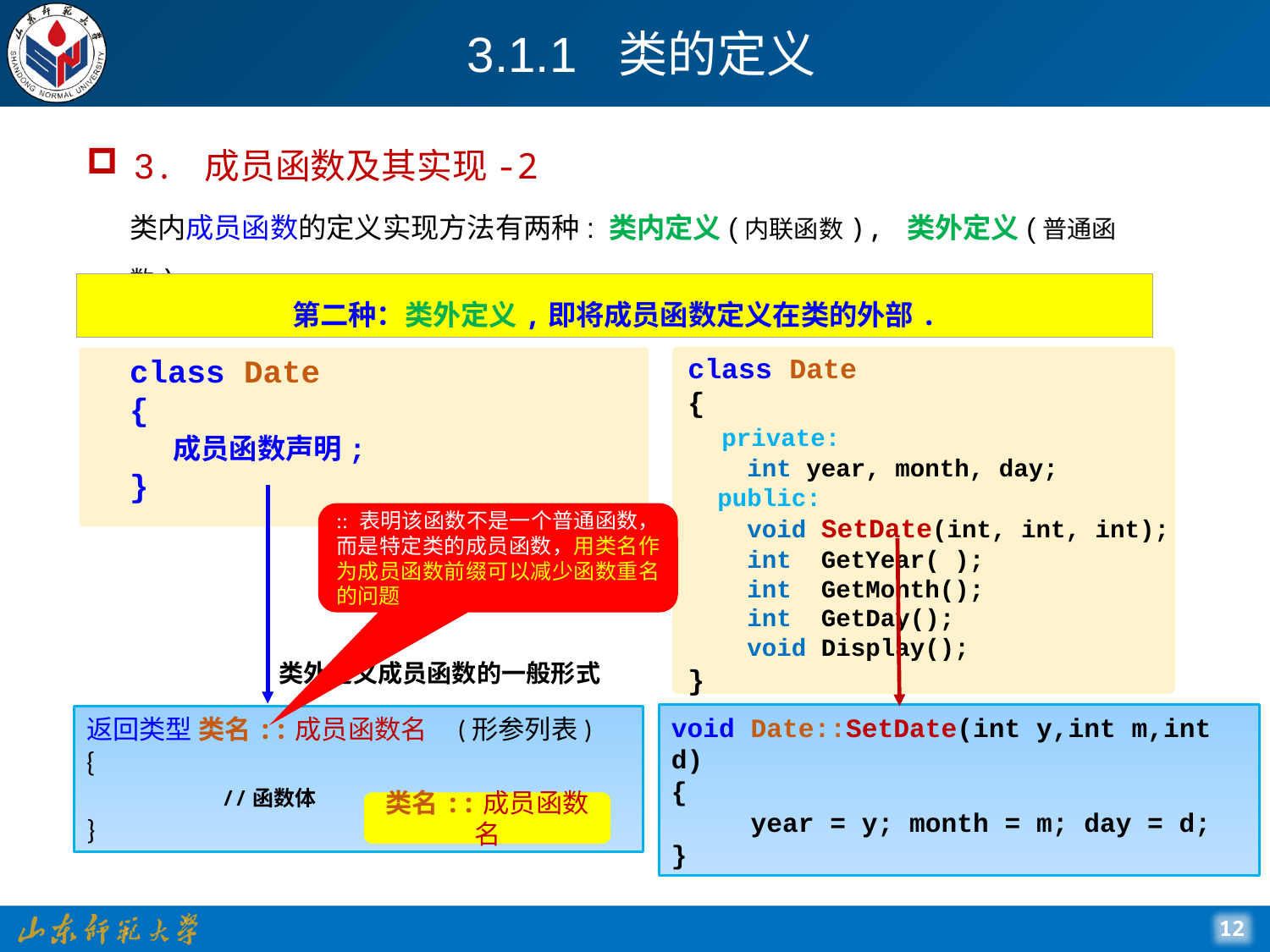

# 3.1.1 类的定义
3. 成员函数及其实现-2
类内成员函数的定义实现方法有两种: 类内定义(内联函数), 类外定义(普通函数).
第二种：类外定义,即将成员函数定义在类的外部.
class Date
{
     成员函数声明;
}
class Date
{
  private:
    int year, month, day;
  public:
    void SetDate(int, int, int);
    int  GetYear( );
    int  GetMonth();
    int  GetDay();
    void Display();
}

:: 表明该函数不是一个普通函数，而是特定类的成员函数，用类名作为成员函数前缀可以减少函数重名的问题
类外定义成员函数的一般形式
void Date::SetDate(int y,int m,int d)
{
     year = y; month = m; day = d;
}
返回类型 类名::成员函数名    (形参列表)
{
        //函数体
}
类名::成员函数名